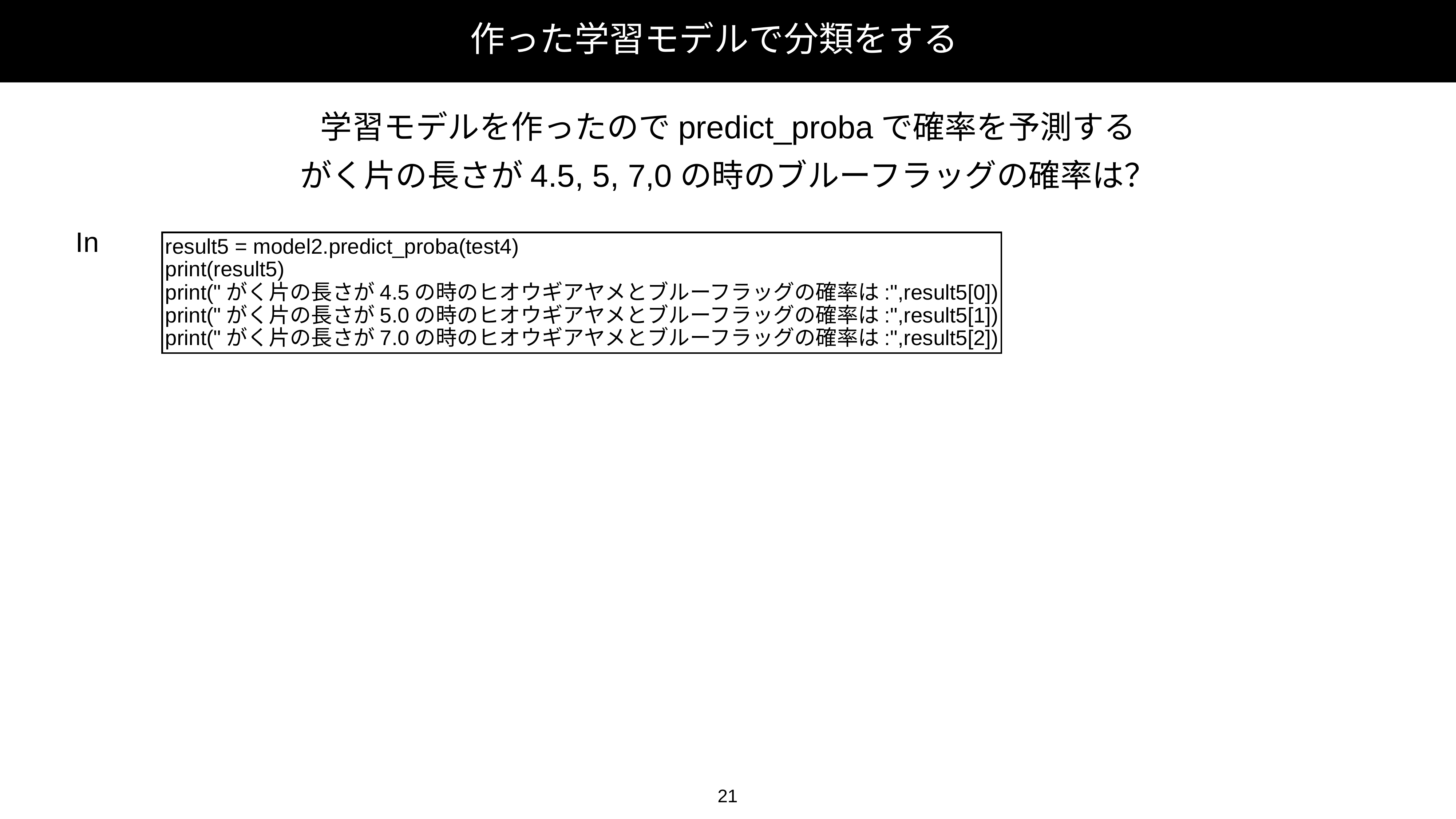

作った学習モデルで分類をする
学習モデルを作ったのでpredict_probaで確率を予測する
がく片の長さが4.5, 5, 7,0の時のブルーフラッグの確率は？
In
result5 = model2.predict_proba(test4)
print(result5)
print("がく片の長さが4.5の時のヒオウギアヤメとブルーフラッグの確率は:",result5[0])
print("がく片の長さが5.0の時のヒオウギアヤメとブルーフラッグの確率は:",result5[1])
print("がく片の長さが7.0の時のヒオウギアヤメとブルーフラッグの確率は:",result5[2])
21